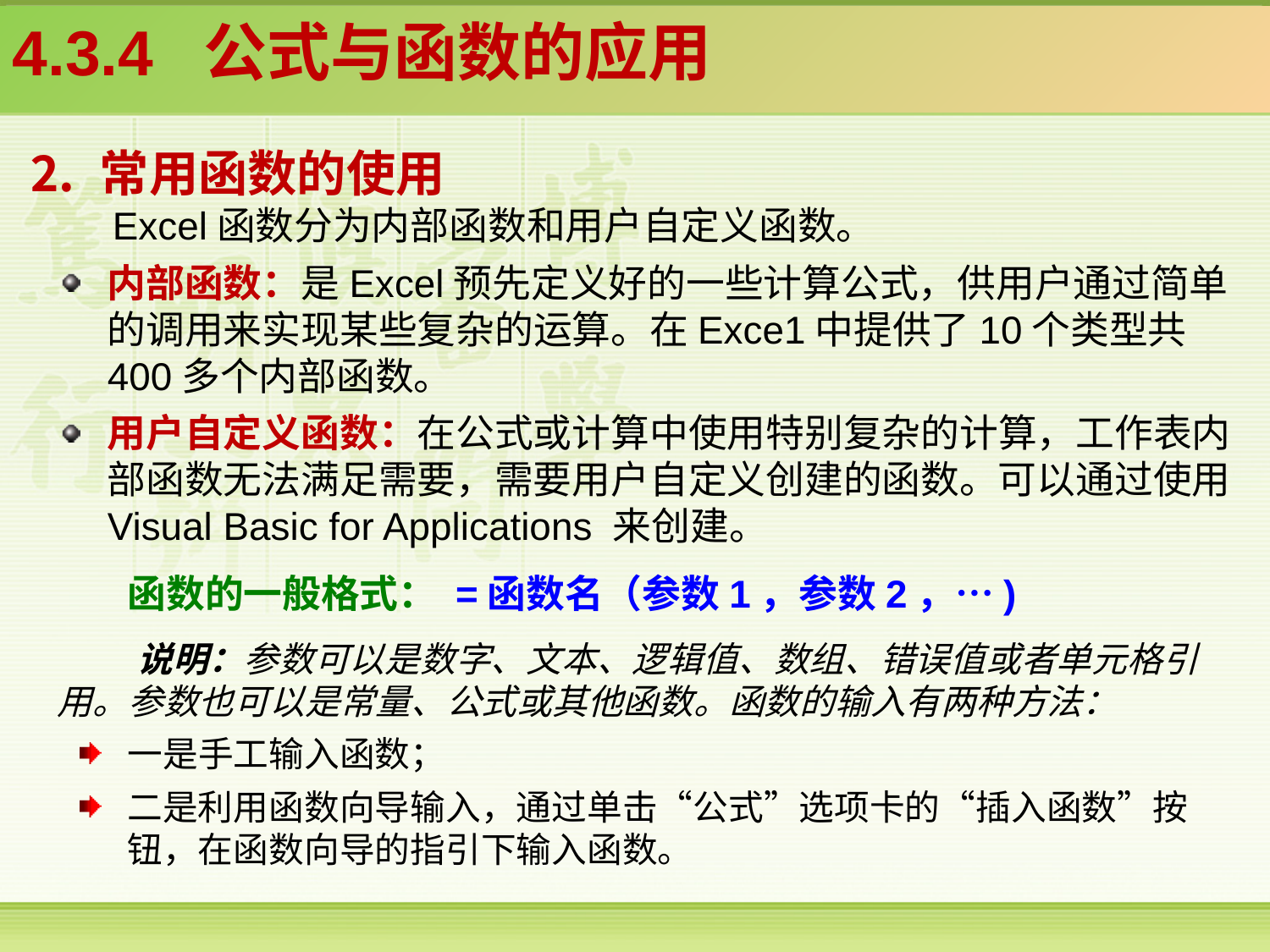

4.3.4  公式与函数的应用
⒉ 常用函数的使用
Excel函数分为内部函数和用户自定义函数。
内部函数：是Excel预先定义好的一些计算公式，供用户通过简单的调用来实现某些复杂的运算。在Exce1中提供了10个类型共400多个内部函数。
用户自定义函数：在公式或计算中使用特别复杂的计算，工作表内部函数无法满足需要，需要用户自定义创建的函数。可以通过使用Visual Basic for Applications 来创建。
函数的一般格式： =函数名（参数1，参数2，…)
说明：参数可以是数字、文本、逻辑值、数组、错误值或者单元格引用。参数也可以是常量、公式或其他函数。函数的输入有两种方法：
一是手工输入函数；
二是利用函数向导输入，通过单击“公式”选项卡的“插入函数”按钮，在函数向导的指引下输入函数。

73